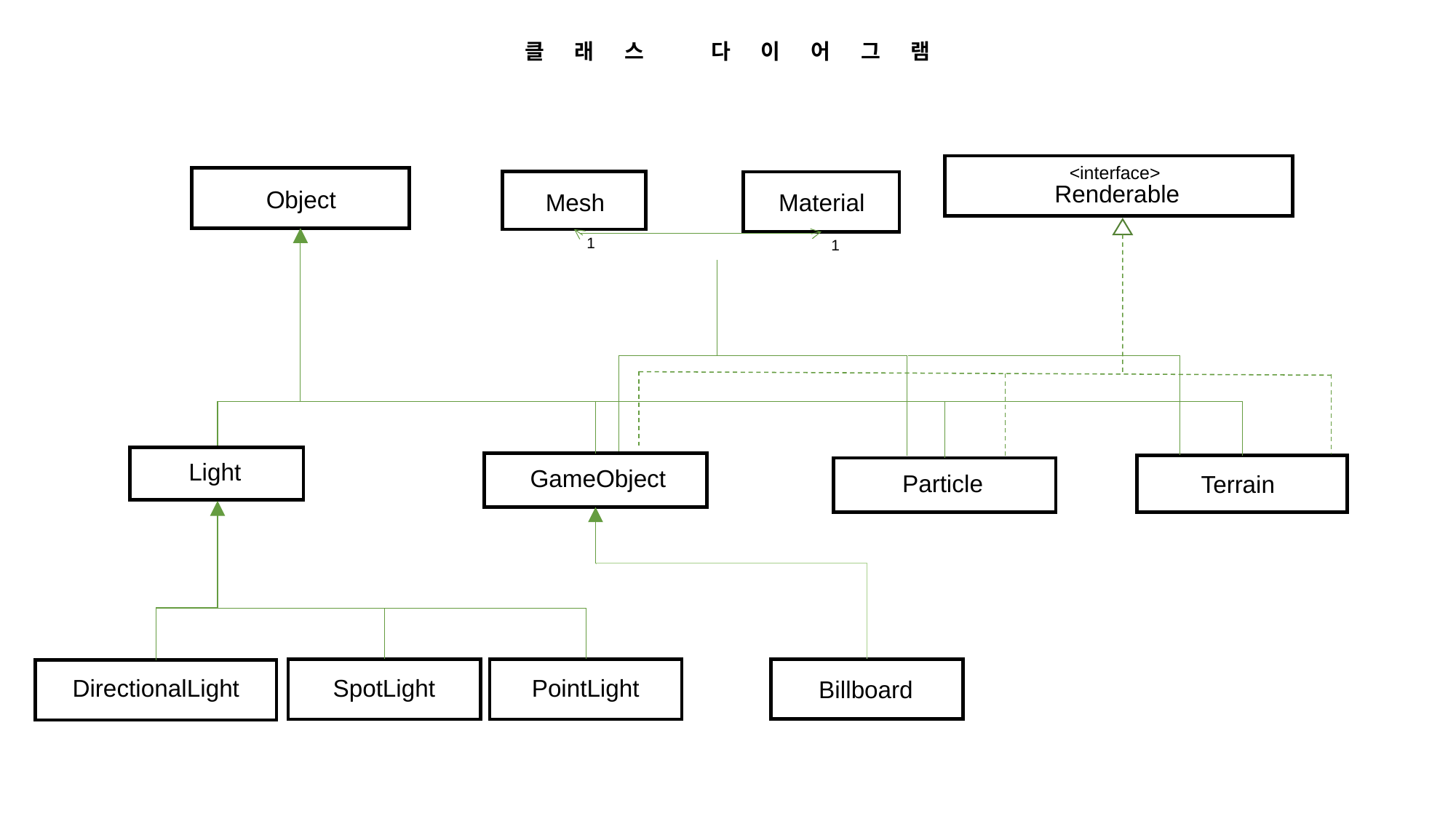

클래스 다이어그램
<interface>

Renderable

Object

Mesh

Material

1
1

Light

GameObject

Terrain

Particle

Billboard

PointLight

SpotLight

DirectionalLight